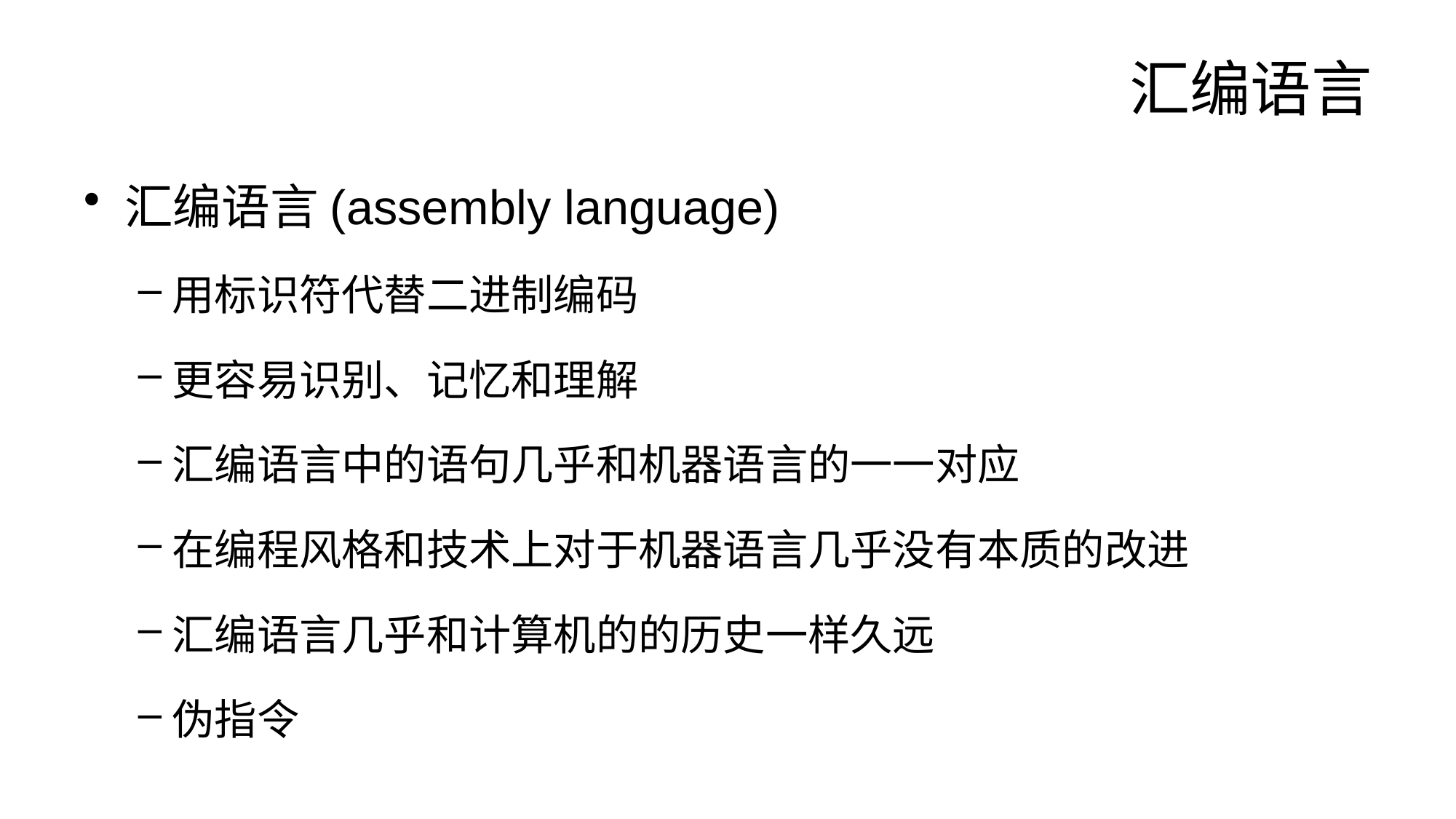

# 汇编语言
汇编语言(assembly language)
用标识符代替二进制编码
更容易识别、记忆和理解
汇编语言中的语句几乎和机器语言的一一对应
在编程风格和技术上对于机器语言几乎没有本质的改进
汇编语言几乎和计算机的的历史一样久远
伪指令